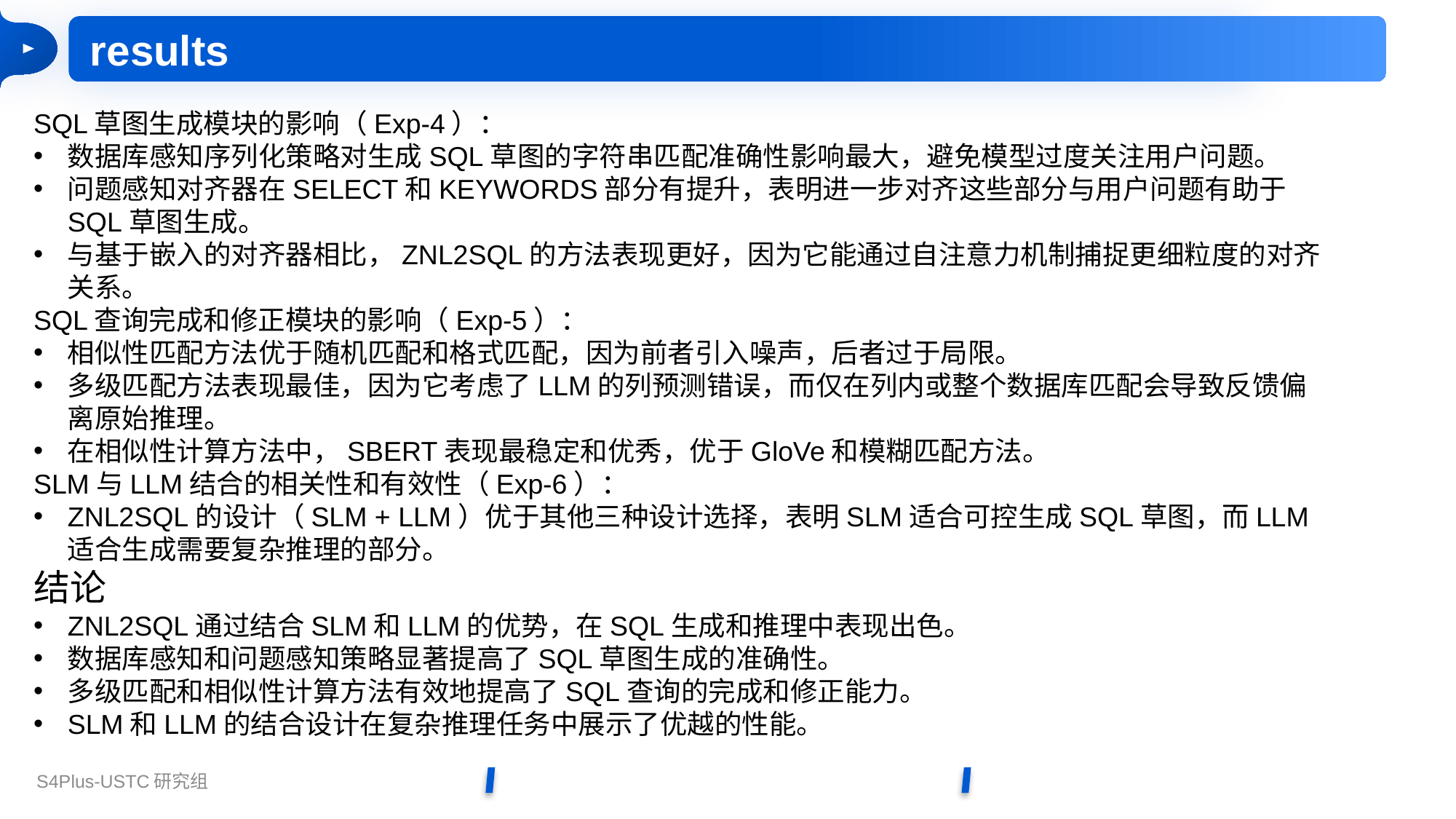

results
SQL草图生成模块的影响（Exp-4）：
数据库感知序列化策略对生成SQL草图的字符串匹配准确性影响最大，避免模型过度关注用户问题。
问题感知对齐器在SELECT和KEYWORDS部分有提升，表明进一步对齐这些部分与用户问题有助于SQL草图生成。
与基于嵌入的对齐器相比，ZNL2SQL的方法表现更好，因为它能通过自注意力机制捕捉更细粒度的对齐关系。
SQL查询完成和修正模块的影响（Exp-5）：
相似性匹配方法优于随机匹配和格式匹配，因为前者引入噪声，后者过于局限。
多级匹配方法表现最佳，因为它考虑了LLM的列预测错误，而仅在列内或整个数据库匹配会导致反馈偏离原始推理。
在相似性计算方法中，SBERT表现最稳定和优秀，优于GloVe和模糊匹配方法。
SLM与LLM结合的相关性和有效性（Exp-6）：
ZNL2SQL的设计（SLM + LLM）优于其他三种设计选择，表明SLM适合可控生成SQL草图，而LLM适合生成需要复杂推理的部分。
结论
ZNL2SQL通过结合SLM和LLM的优势，在SQL生成和推理中表现出色。
数据库感知和问题感知策略显著提高了SQL草图生成的准确性。
多级匹配和相似性计算方法有效地提高了SQL查询的完成和修正能力。
SLM和LLM的结合设计在复杂推理任务中展示了优越的性能。